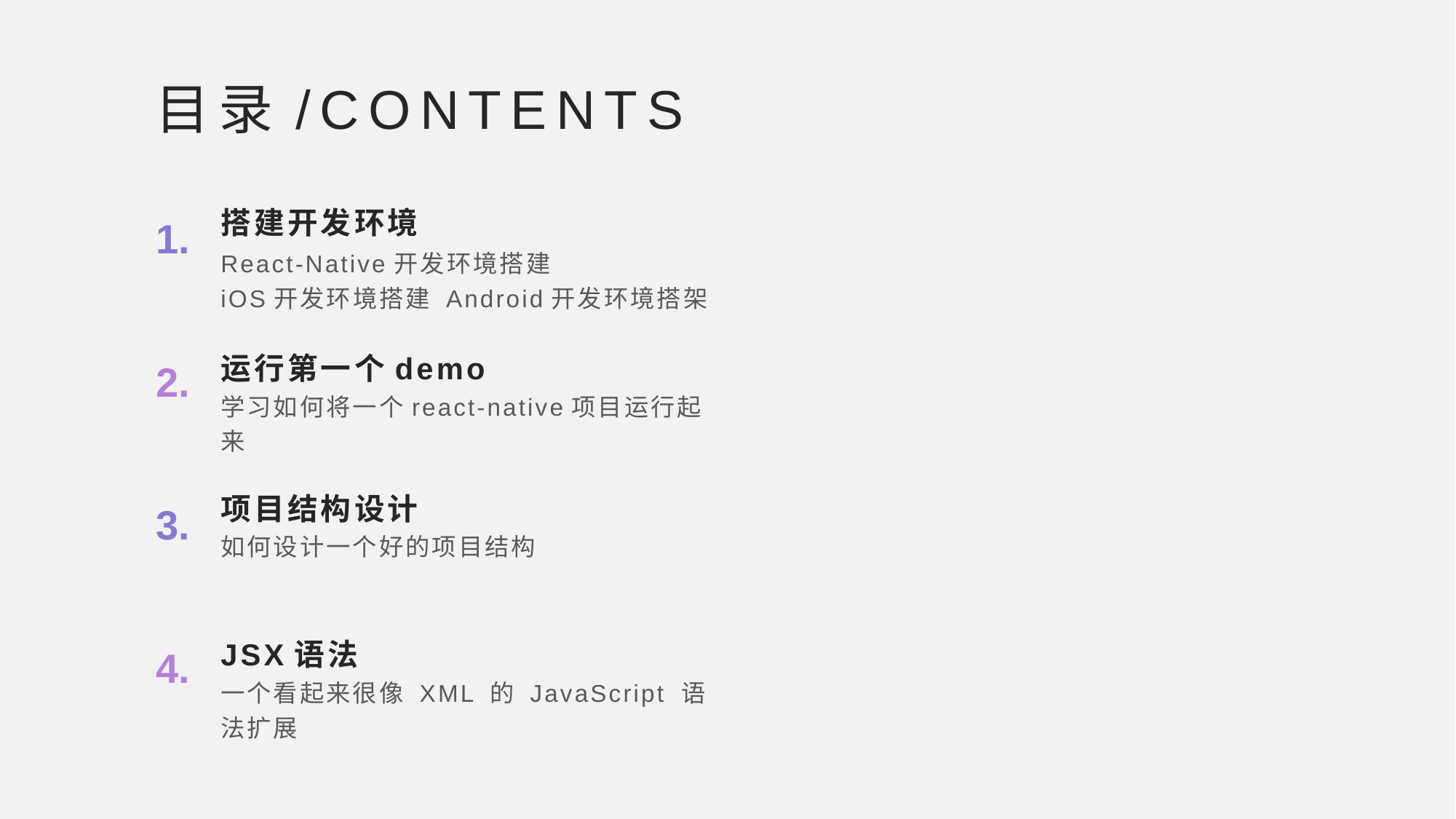

目录/CONTENTS
搭建开发环境
1.
React-Native开发环境搭建
iOS开发环境搭建 Android开发环境搭架

运行第一个demo
2.
学习如何将一个react-native项目运行起来
项目结构设计
3.
如何设计一个好的项目结构
JSX语法
4.
一个看起来很像 XML 的 JavaScript 语法扩展